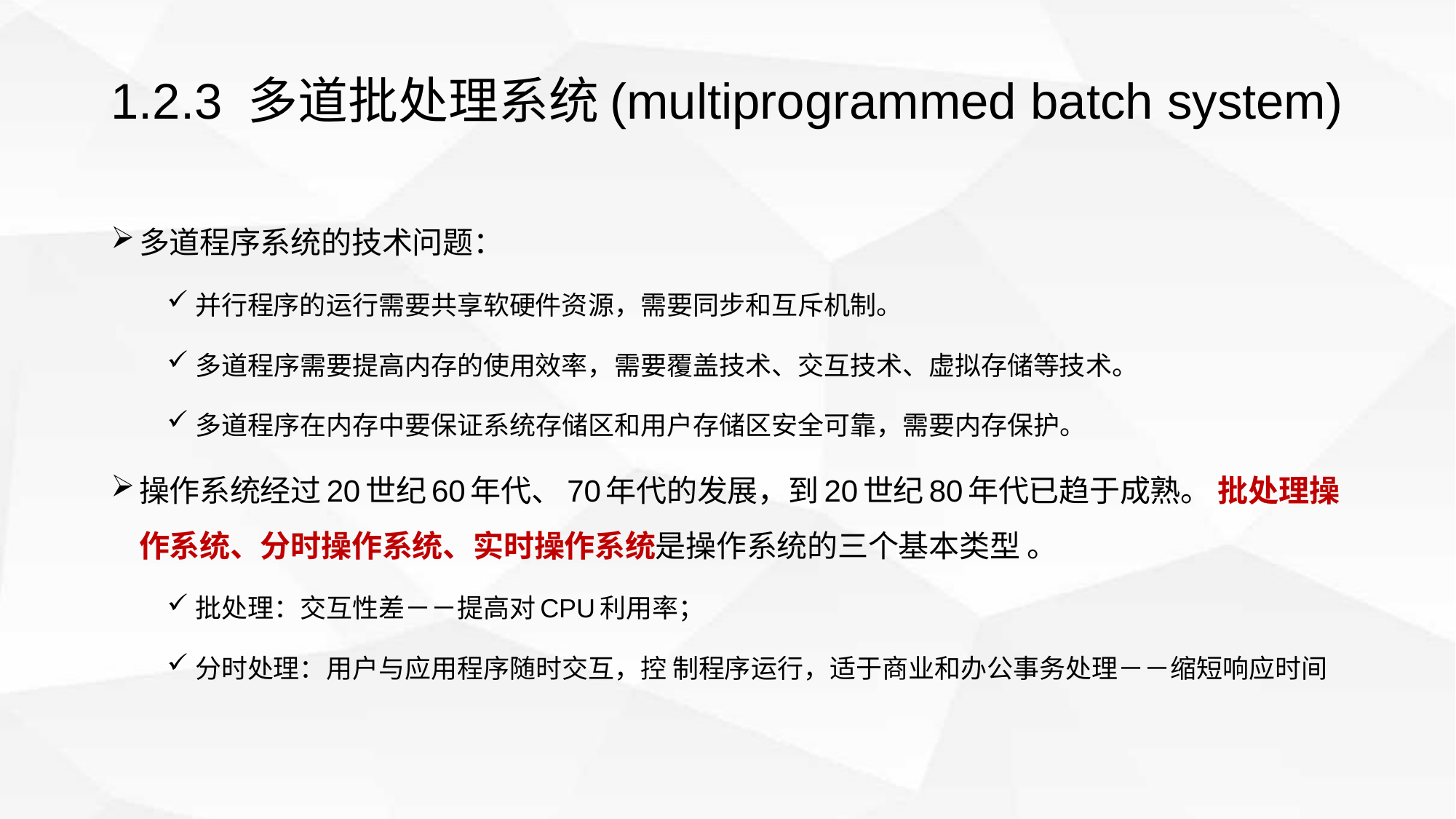

# 1.2.3 多道批处理系统(multiprogrammed batch system)
多道程序系统的技术问题：
并行程序的运行需要共享软硬件资源，需要同步和互斥机制。
多道程序需要提高内存的使用效率，需要覆盖技术、交互技术、虚拟存储等技术。
多道程序在内存中要保证系统存储区和用户存储区安全可靠，需要内存保护。
操作系统经过20世纪60年代、70年代的发展，到20世纪80年代已趋于成熟。 批处理操作系统、分时操作系统、实时操作系统是操作系统的三个基本类型 。
批处理：交互性差－－提高对CPU利用率；
分时处理：用户与应用程序随时交互，控 制程序运行，适于商业和办公事务处理－－缩短响应时间